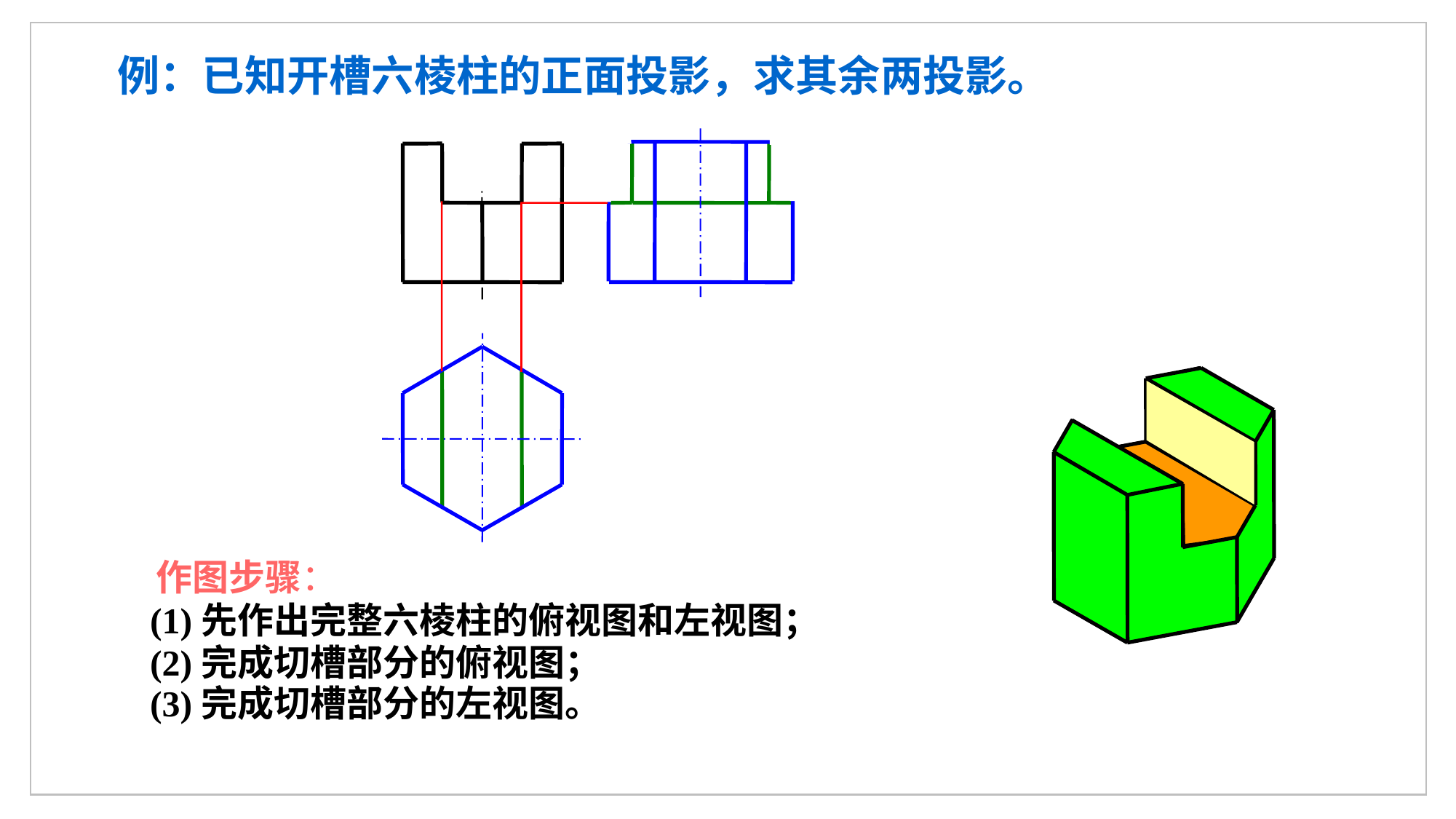

例：已知开槽六棱柱的正面投影，求其余两投影。

作图步骤：
(1)先作出完整六棱柱的俯视图和左视图；
(2)完成切槽部分的俯视图；
(3)完成切槽部分的左视图。